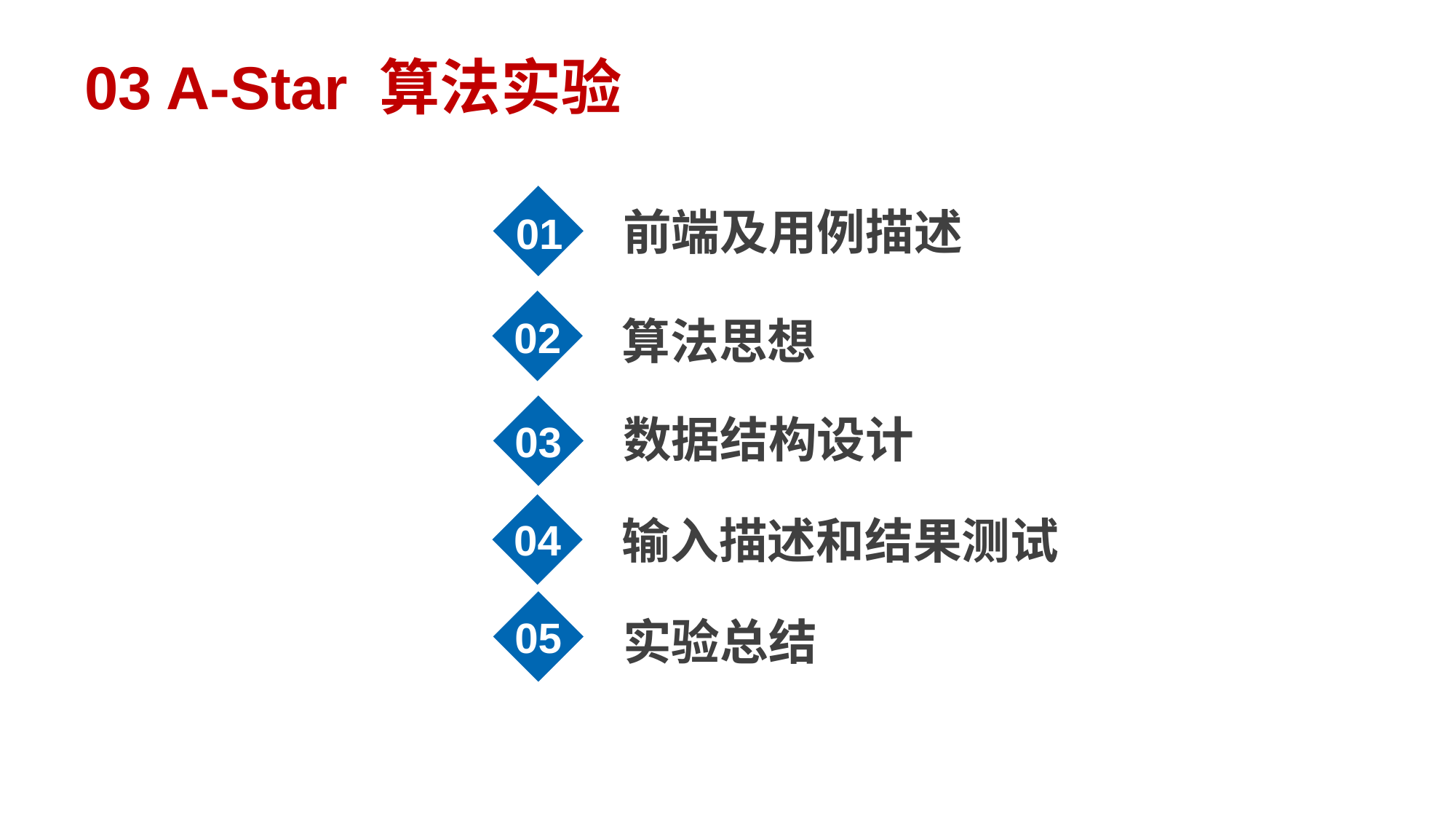

03 A-Star 算法实验

前端及用例描述
01

02
算法思想

数据结构设计
03

输入描述和结果测试
04

05
实验总结